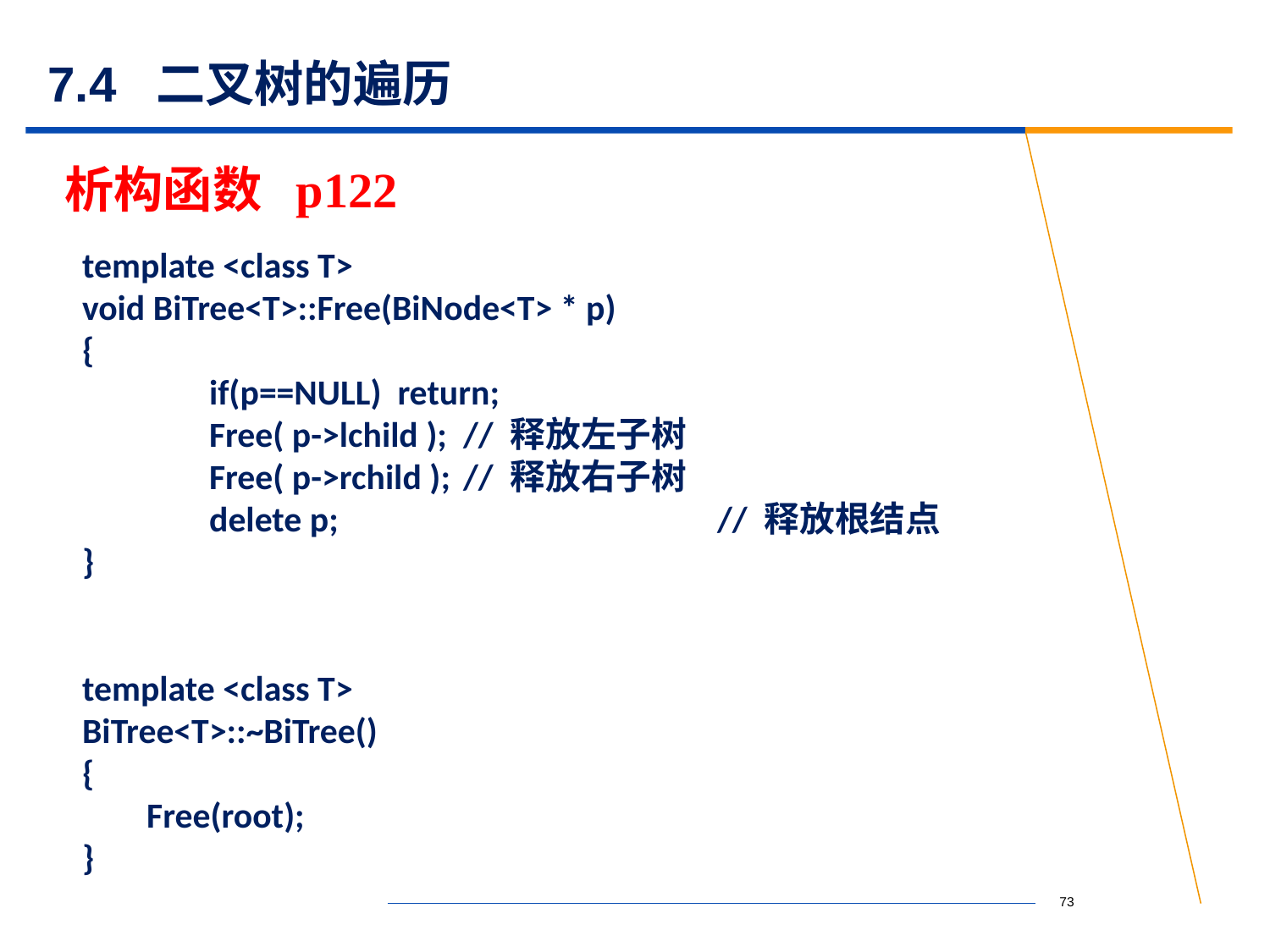

# 7.4  二叉树的遍历
析构函数  p122
template <class T>
void BiTree<T>::Free(BiNode<T> * p)
{
	if(p==NULL)  return;
	Free( p->lchild );	// 释放左子树
	Free( p->rchild );	// 释放右子树
	delete p;			// 释放根结点
}

template <class T>
BiTree<T>::~BiTree()
{
        Free(root);
}